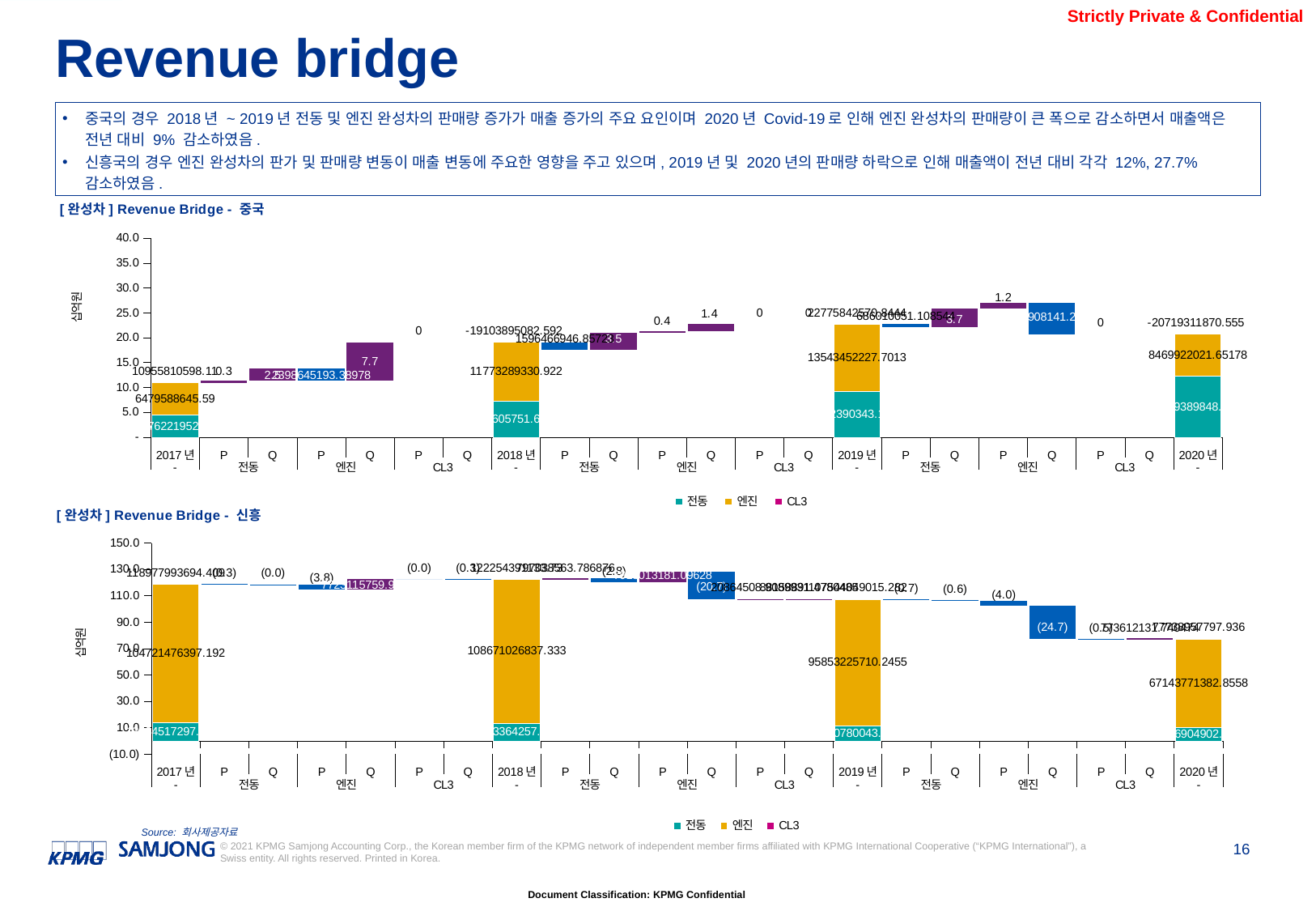

Revenue bridge
중국의 경우 2018년 ~ 2019년 전동 및 엔진 완성차의 판매량 증가가 매출 증가의 주요 요인이며 2020년 Covid-19로 인해 엔진 완성차의 판매량이 큰 폭으로 감소하면서 매출액은 전년 대비 9% 감소하였음.
신흥국의 경우 엔진 완성차의 판가 및 판매량 변동이 매출 변동에 주요한 영향을 주고 있으며, 2019년 및 2020년의 판매량 하락으로 인해 매출액이 전년 대비 각각 12%, 27.7% 감소하였음.

### Chart: [완성차] Revenue Bridge - 중국

| Category | 전동 | 엔진 | CL3 | 합계 | Buffer | Positive | Negative |
|---|---|---|---|---|---|---|---|
| 2017년 | 4476221952.5199995 | 6479588645.590002 | 0.0 | 10955810598.11 | None | None | None |
| P | None | None | None | None | 10955810598.11 | 344702871.79560566 | None |
| Q | None | None | None | None | 11300513469.905605 | 2509680927.3543096 | None |
| P | None | None | None | None | 11411549203.87013 | None | 2398645193.389784 |
| Q | None | None | None | None | 11411549203.87013 | 7692345878.721821 | None |
| P | None | None | None | None | 19103895082.59195 | None | 0.0 |
| Q | None | None | None | None | 19103895082.59195 | 0.0 | None |
| 2018년 | 7330605751.669914 | 11773289330.922039 | 0.0 | 19103895082.591953 | None | None | None |
| P | None | None | None | None | 17507428135.73472 | None | 1596466946.8572326 |
| Q | None | None | None | None | 17507428135.73472 | 3498251538.3304152 | None |
| P | None | None | None | None | 21005679674.065132 | 369266203.7763172 | None |
| Q | None | None | None | None | 21374945877.84145 | 1400896693.0029483 | None |
| P | None | None | None | None | 22775842570.8444 | None | 0.0 |
| Q | None | None | None | None | 22775842570.8444 | None | 0.0 |
| 2019년 | 9232390343.143097 | 13543452227.701305 | 0.0 | 22775842570.844402 | None | None | None |
| P | None | None | None | None | 22089832519.735855 | None | 686010051.1085436 |
| Q | None | None | None | None | 22089832519.735855 | 3703009556.868647 | None |
| P | None | None | None | None | 25792842076.604504 | 1249377935.2152507 | None |
| Q | None | None | None | None | 20719311870.55498 | None | 6322908141.264775 |
| P | None | None | None | None | 20719311870.55498 | None | 0.0 |
| Q | None | None | None | None | 20719311870.55498 | 0.0 | None |
| 2020년 | 12249389848.9032 | 8469922021.65178 | 0.0 | 20719311870.55498 | None | None | None |

### Chart: [완성차] Revenue Bridge - 신흥

| Category | 전동 | 엔진 | CL3 | 합계 | Buffer | Positive | Negative |
|---|---|---|---|---|---|---|---|
| 2017년 | 13924517297.217575 | 104721476397.19157 | 332000000.0 | 118977993694.40915 | None | None | None |
| P | None | None | None | None | 118680017452.40921 | None | 297976241.999936 |
| Q | None | None | None | None | 118636840654.58838 | None | 43176797.82082969 |
| P | None | None | None | None | 114863275334.82295 | None | 3773565319.7654247 |
| Q | None | None | None | None | 114863275334.82295 | 7723115759.906706 | None |
| P | None | None | None | None | 122580385315.13878 | None | 6005779.590884957 |
| Q | None | None | None | None | 122265410956.16441 | None | 314974358.9743589 |
| 2018년 | 13583364257.396809 | 108671026837.33286 | 39.0 | 122254391133.72966 | None | None | None |
| P | None | None | None | None | 122265410956.16441 | 797038563.7868762 | None |
| Q | None | None | None | None | 120252826741.98274 | None | 2809622777.968547 |
| P | None | None | None | None | 120252826741.98274 | 7918013181.096276 | None |
| Q | None | None | None | None | 107435025614.89537 | None | 20735814308.183655 |
| P | None | None | None | None | 107435025614.89537 | 20864508.908993103 | None |
| Q | None | None | None | None | 107455890123.80437 | 88158891.47804853 | None |
| 2019년 | 11570780043.21514 | 95853225710.24548 | 120043261.8217977 | 107544049015.28241 | None | None | None |
| P | None | None | None | None | 106812744583.05609 | None | 731304432.2263111 |
| Q | None | None | None | None | 106200173874.88588 | None | 612570708.1702132 |
| P | None | None | None | None | 102212689606.49786 | None | 3987484268.3880105 |
| Q | None | None | None | None | 77490719547.49623 | None | 24721970059.001633 |
| P | None | None | None | None | 76965345666.19551 | None | 525373881.3007141 |
| Q | None | None | None | None | 76965345666.19551 | 773612131.7404741 | None |
| 2020년 | 10226904902.818615 | 67143771382.855835 | 368281512.2615577 | 77738957797.936 | None | None | None |
Source: 회사제공자료